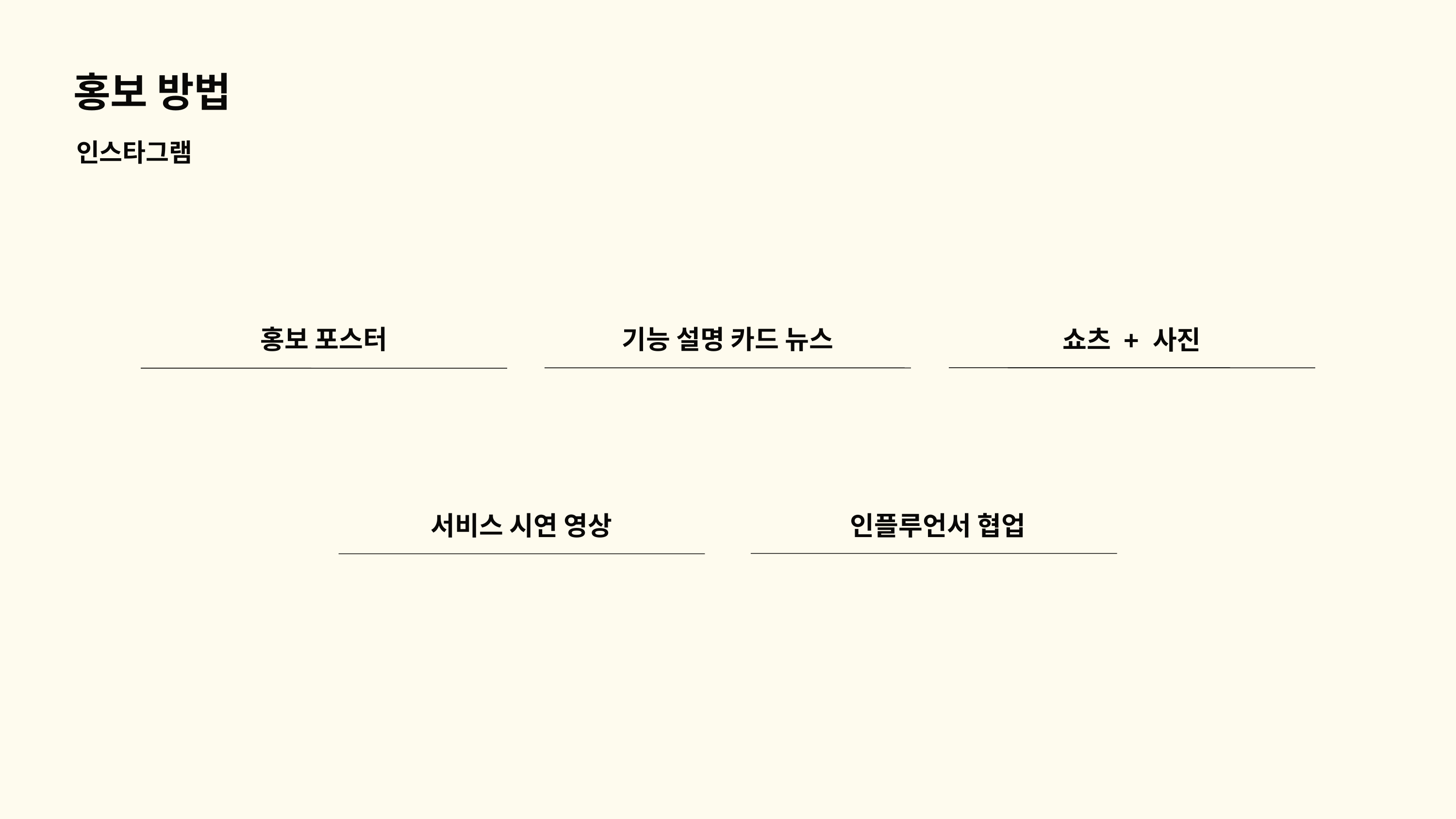

홍보 방법
SNS
인스타그램
홍보 포스터
기능 설명 카드 뉴스
쇼츠 + 사진

서비스 시연 영상
 인플루언서 협업